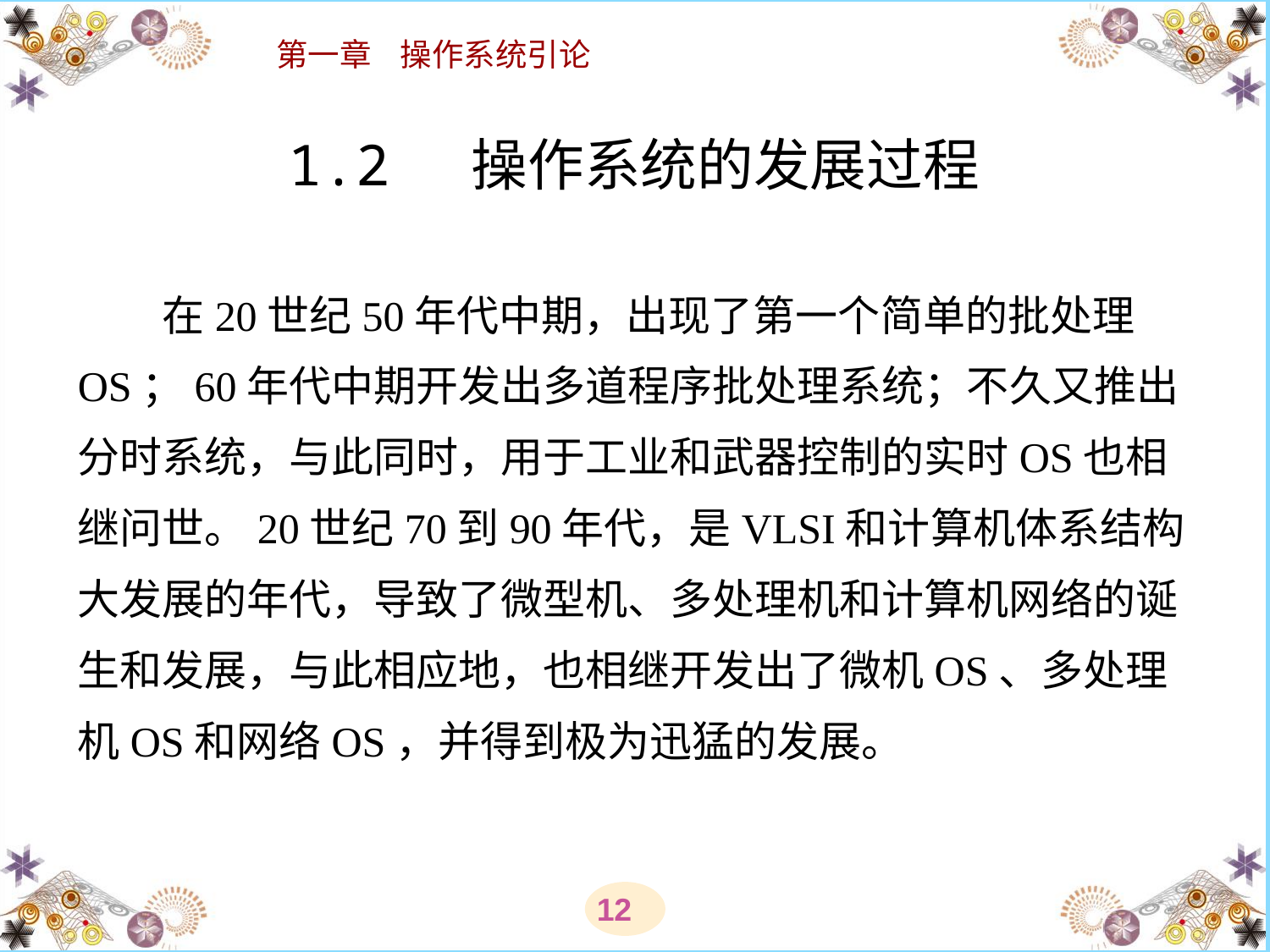

# 1.2  操作系统的发展过程 　　在20世纪50年代中期，出现了第一个简单的批处理OS；60年代中期开发出多道程序批处理系统；不久又推出分时系统，与此同时，用于工业和武器控制的实时OS也相继问世。20世纪70到90年代，是VLSI和计算机体系结构大发展的年代，导致了微型机、多处理机和计算机网络的诞生和发展，与此相应地，也相继开发出了微机OS、多处理机OS和网络OS，并得到极为迅猛的发展。